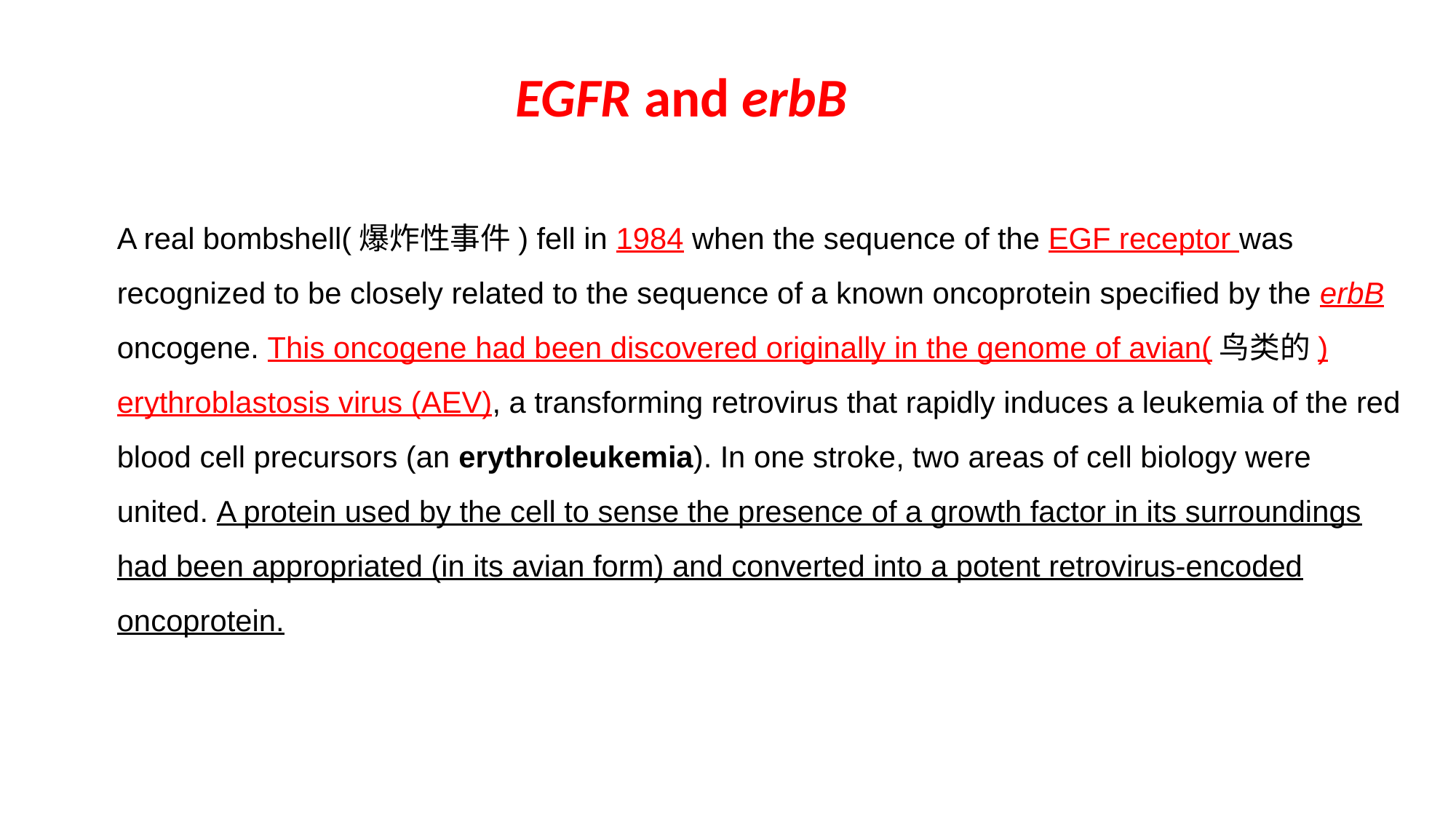

EGFR and erbB
A real bombshell(爆炸性事件) fell in 1984 when the sequence of the EGF receptor was recognized to be closely related to the sequence of a known oncoprotein specified by the erbB oncogene. This oncogene had been discovered originally in the genome of avian(鸟类的) erythroblastosis virus (AEV), a transforming retrovirus that rapidly induces a leukemia of the red blood cell precursors (an erythroleukemia). In one stroke, two areas of cell biology were united. A protein used by the cell to sense the presence of a growth factor in its surroundings had been appropriated (in its avian form) and converted into a potent retrovirus-encoded oncoprotein.